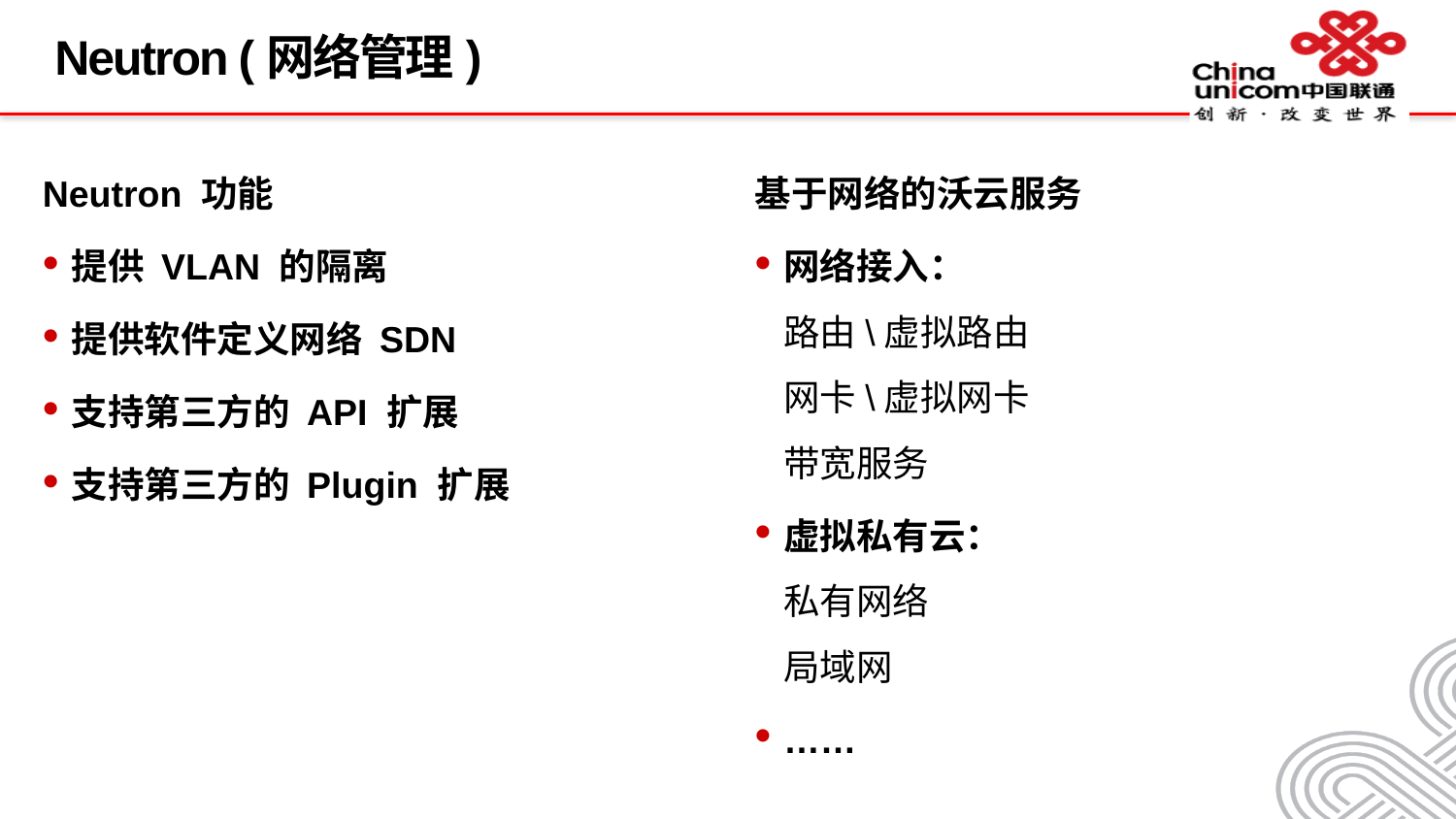

# Neutron (网络管理)
Neutron 功能
提供 VLAN 的隔离
提供软件定义网络 SDN
支持第三方的 API 扩展
支持第三方的 Plugin 扩展

基于网络的沃云服务
网络接入：
路由\虚拟路由
网卡\虚拟网卡
带宽服务
虚拟私有云：
私有网络
局域网
……